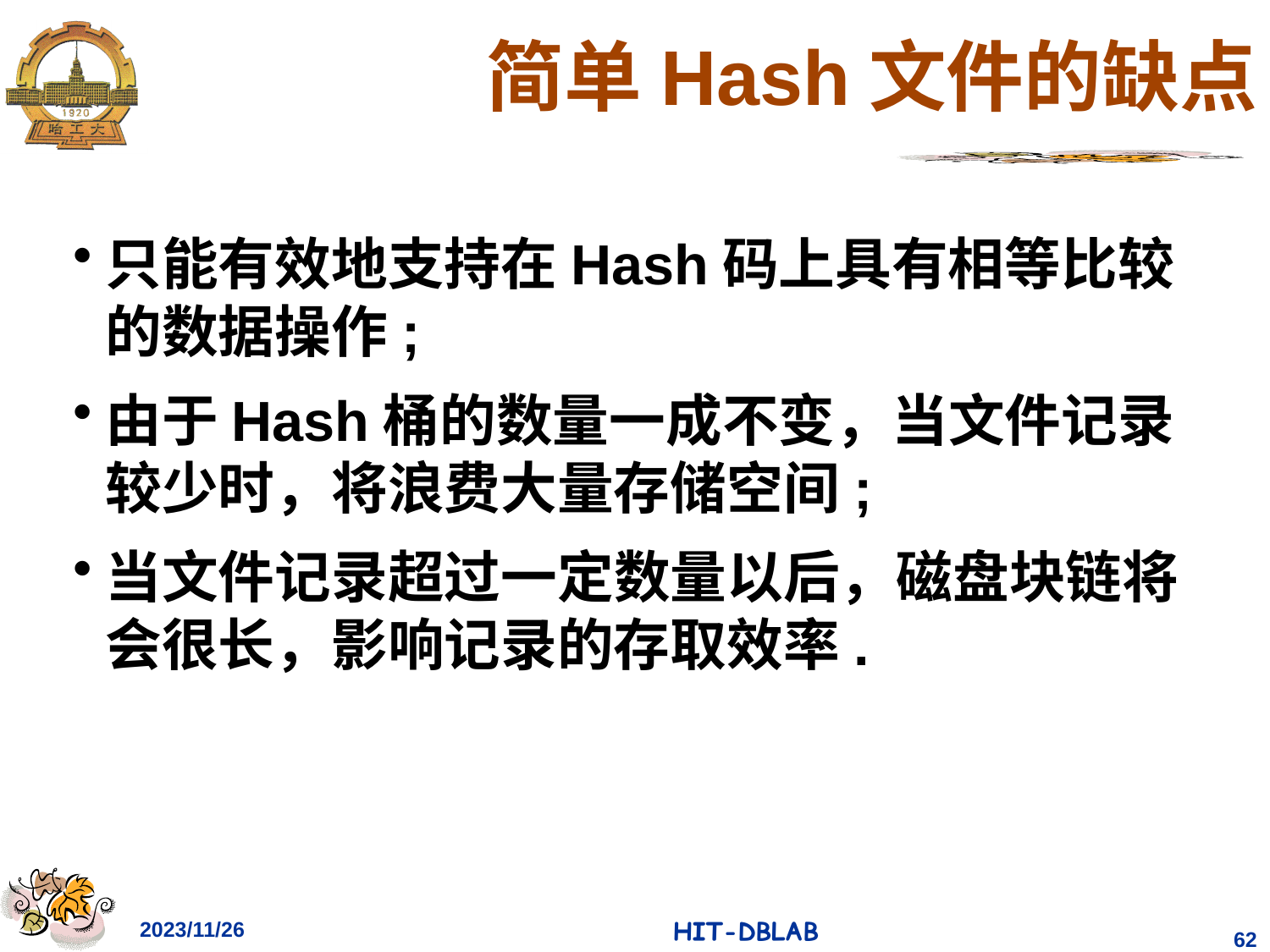

# 简单Hash文件的缺点
只能有效地支持在Hash码上具有相等比较的数据操作;
由于Hash桶的数量一成不变，当文件记录较少时，将浪费大量存储空间;
当文件记录超过一定数量以后，磁盘块链将会很长，影响记录的存取效率.

2023/11/26
HIT-DBLAB
62